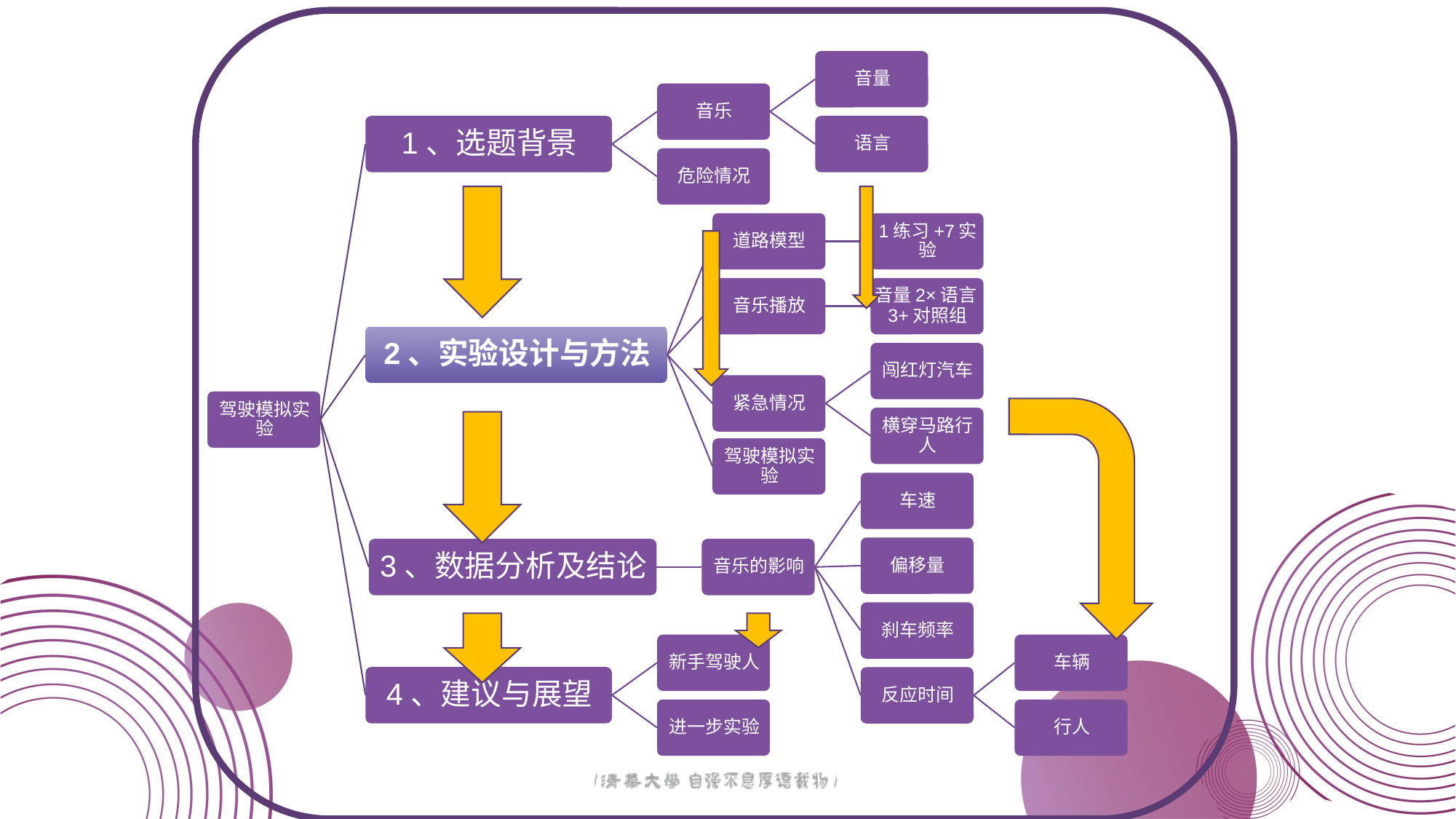

驾驶模拟实验

1、选题背景

音乐

音量

语言

危险情况

2、实验设计与方法

道路模型

1练习+7实验

音乐播放

音量2×语言3+对照组

紧急情况

闯红灯汽车

横穿马路行人

驾驶模拟实验

3、数据分析及结论

音乐的影响

车速

偏移量

刹车频率

反应时间

车辆

行人

4、建议与展望

新手驾驶人

进一步实验